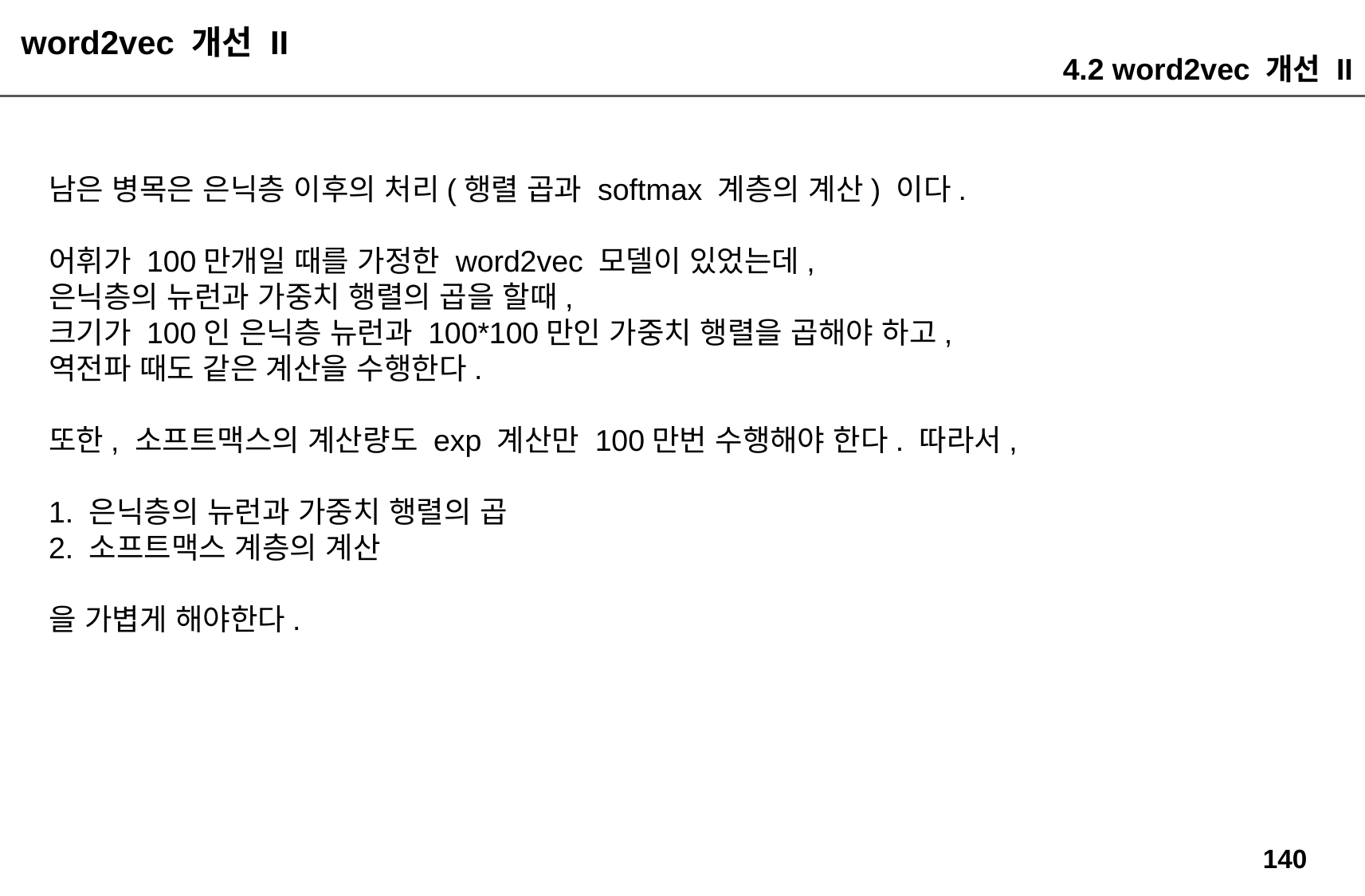

word2vec 개선 II
4.2 word2vec 개선 II
남은 병목은 은닉층 이후의 처리(행렬 곱과 softmax 계층의 계산) 이다.

어휘가 100만개일 때를 가정한 word2vec 모델이 있었는데,
은닉층의 뉴런과 가중치 행렬의 곱을 할때,
크기가 100인 은닉층 뉴런과 100*100만인 가중치 행렬을 곱해야 하고,
역전파 때도 같은 계산을 수행한다.

또한, 소프트맥스의 계산량도 exp 계산만 100만번 수행해야 한다. 따라서,

1. 은닉층의 뉴런과 가중치 행렬의 곱
2. 소프트맥스 계층의 계산

을 가볍게 해야한다.